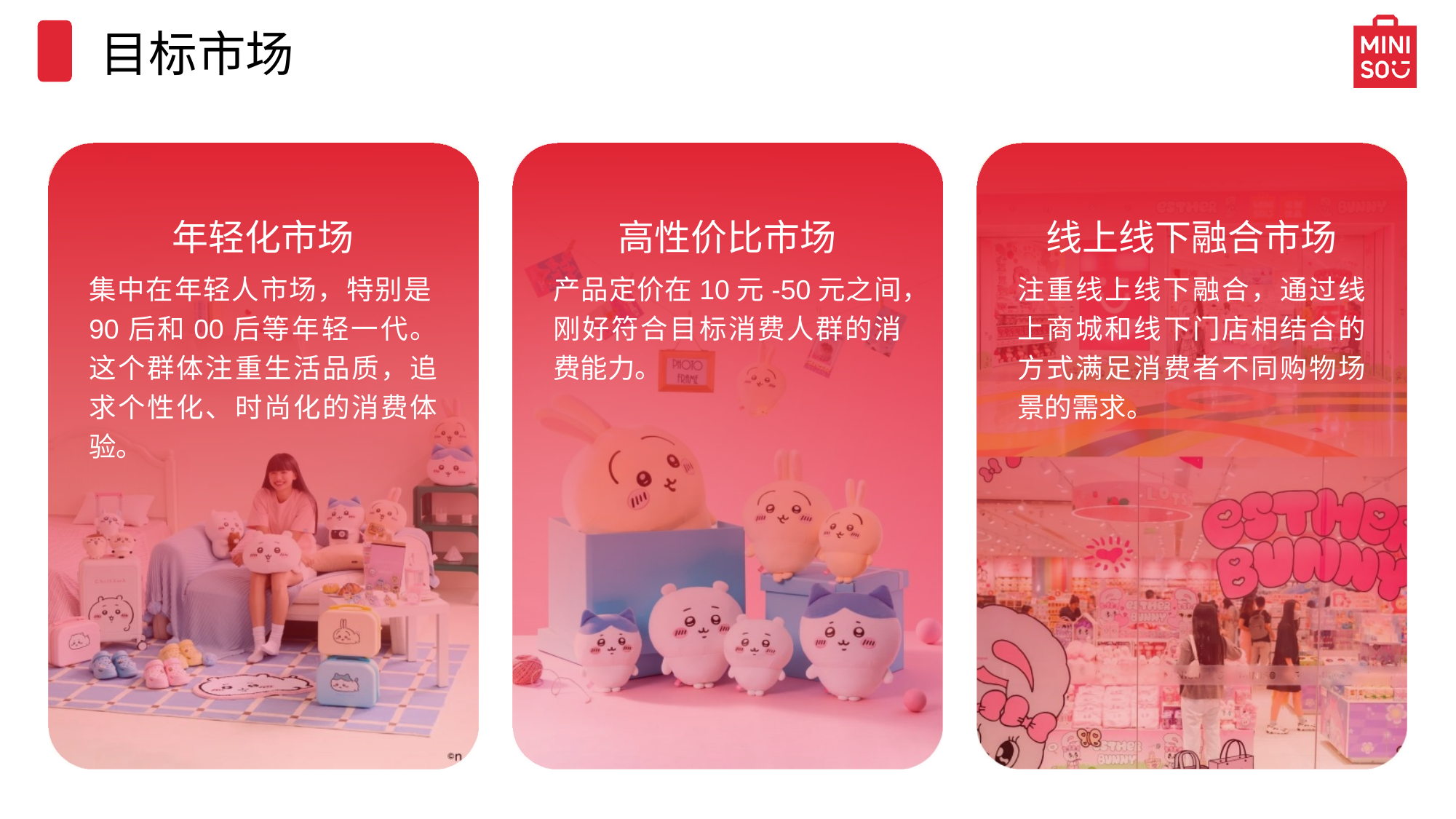

目标市场

年轻化市场
高性价比市场
线上线下融合市场
集中在年轻人市场，特别是90后和00后等年轻一代。这个群体注重生活品质，追求个性化、时尚化的消费体验。
产品定价在10元-50元之间，刚好符合目标消费人群的消费能力。
注重线上线下融合，通过线上商城和线下门店相结合的方式满足消费者不同购物场景的需求。